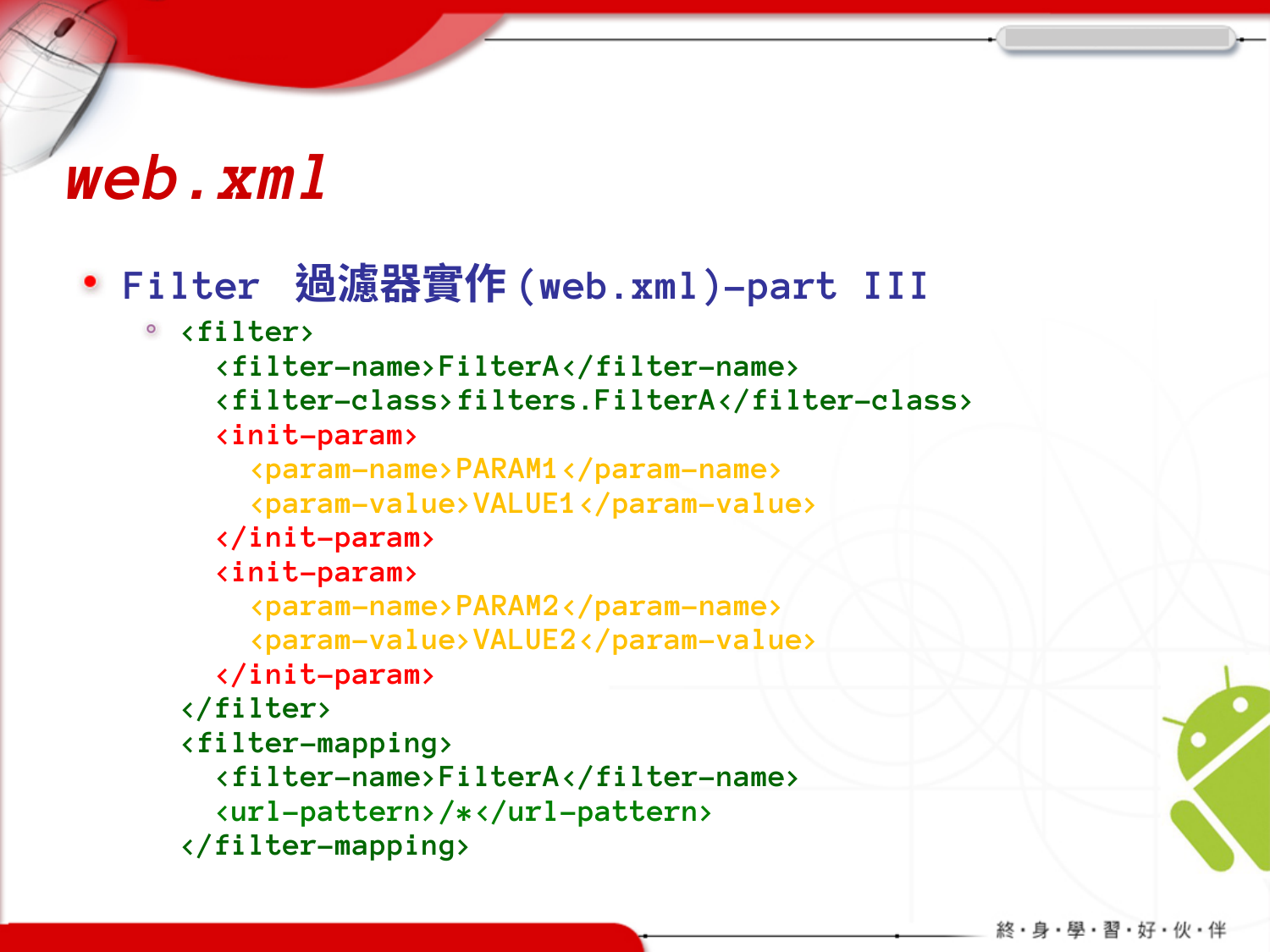

# web.xml
Filter 過濾器實作(web.xml)-part III
<filter>
  <filter-name>FilterA</filter-name>
  <filter-class>filters.FilterA</filter-class>
  <init-param>
    <param-name>PARAM1</param-name>
    <param-value>VALUE1</param-value>
  </init-param>
  <init-param>
    <param-name>PARAM2</param-name>
    <param-value>VALUE2</param-value>
  </init-param>
</filter>
<filter-mapping>
  <filter-name>FilterA</filter-name>
  <url-pattern>/*</url-pattern>
</filter-mapping>